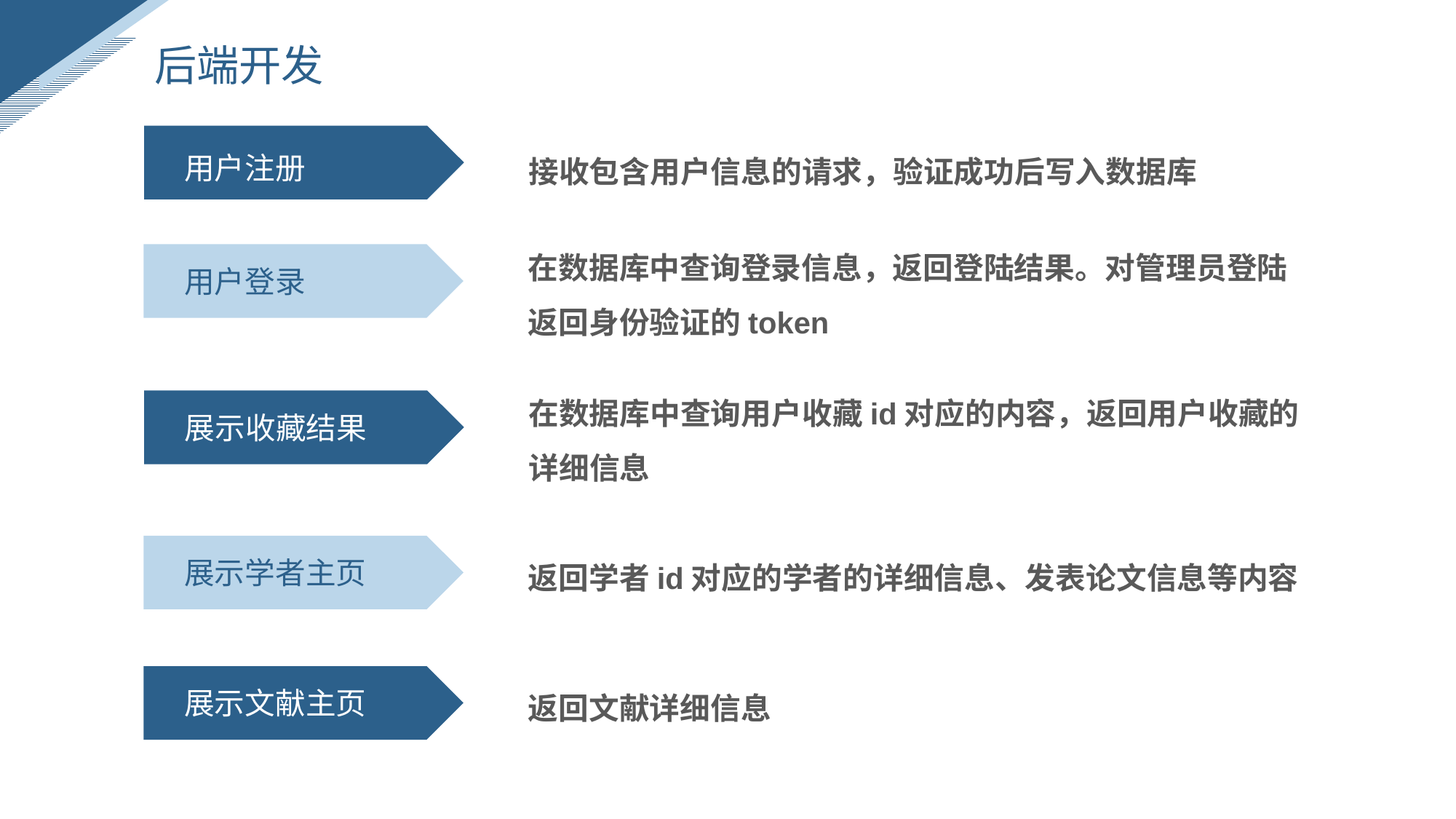

后端开发

接收包含用户信息的请求，验证成功后写入数据库
用户注册
在数据库中查询登录信息，返回登陆结果。对管理员登陆返回身份验证的token

用户登录
在数据库中查询用户收藏id对应的内容，返回用户收藏的详细信息

展示收藏结果

返回学者id对应的学者的详细信息、发表论文信息等内容
展示学者主页
返回文献详细信息

展示文献主页